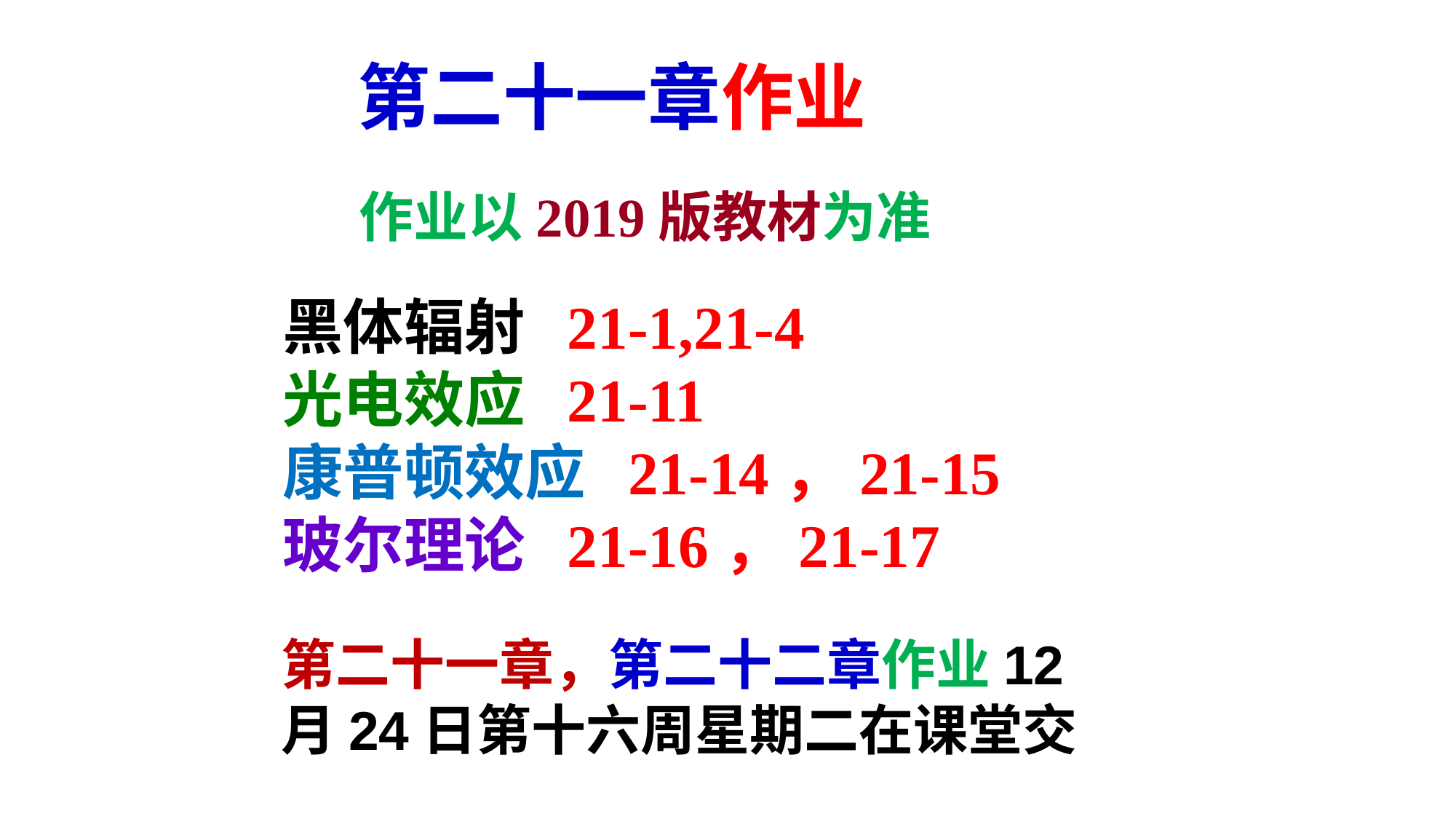

第二十一章作业
作业以2019版教材为准

黑体辐射  21-1,21-4
光电效应  21-11
康普顿效应  21-14，21-15
玻尔理论  21-16，21-17
第二十一章，第二十二章作业12月24日第十六周星期二在课堂交